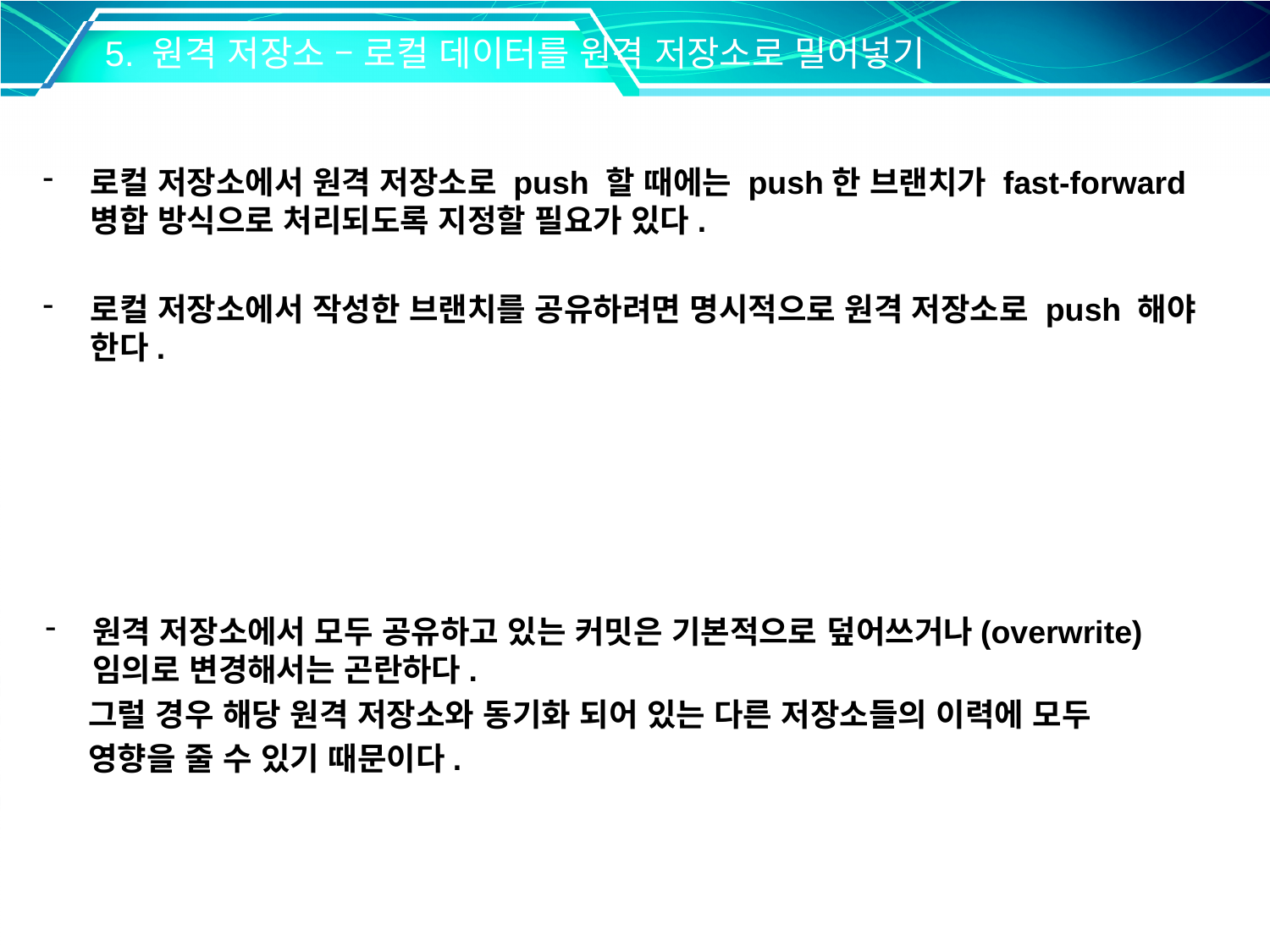

5. 원격 저장소 – 로컬 데이터를 원격 저장소로 밀어넣기
로컬 저장소에서 원격 저장소로 push 할 때에는 push한 브랜치가 fast-forward 병합 방식으로 처리되도록 지정할 필요가 있다.

로컬 저장소에서 작성한 브랜치를 공유하려면 명시적으로 원격 저장소로 push 해야 한다.
원격 저장소에서 모두 공유하고 있는 커밋은 기본적으로 덮어쓰거나(overwrite) 임의로 변경해서는 곤란하다.
    그럴 경우 해당 원격 저장소와 동기화 되어 있는 다른 저장소들의 이력에 모두
    영향을 줄 수 있기 때문이다.